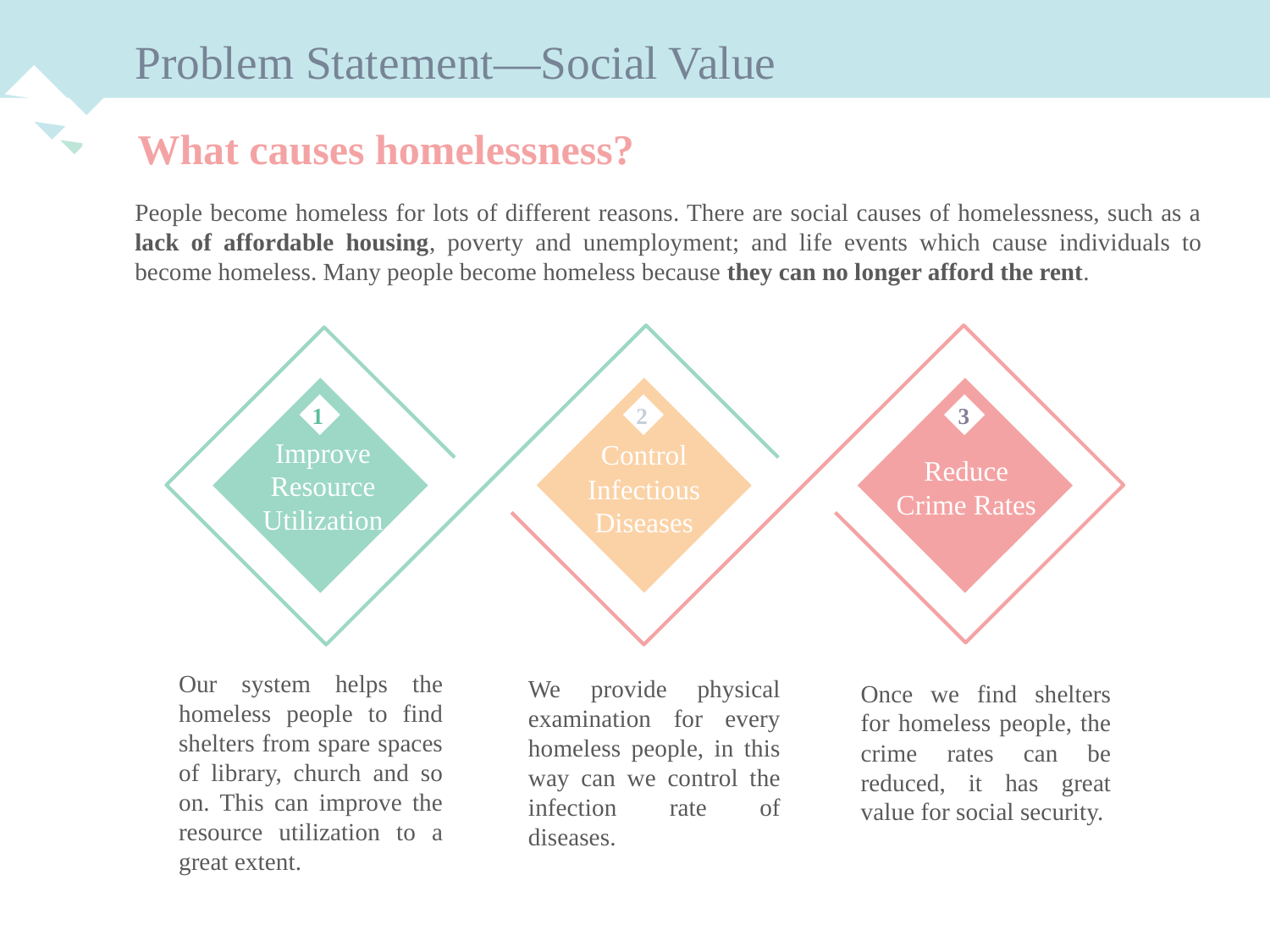

Problem Statement—Social Value
点击此处添加标题
Please click here to add the required titles
What causes homelessness?
People become homeless for lots of different reasons. There are social causes of homelessness, such as a lack of affordable housing, poverty and unemployment; and life events which cause individuals to become homeless. Many people become homeless because they can no longer afford the rent.

Improve Resource Utilization
1

Control Infectious Diseases
2

3

Reduce Crime Rates
Our system helps the homeless people to find shelters from spare spaces of library, church and so on. This can improve the resource utilization to a great extent.
We provide physical examination for every homeless people, in this way can we control the infection rate of diseases.
Once we find shelters for homeless people, the crime rates can be reduced, it has great value for social security.